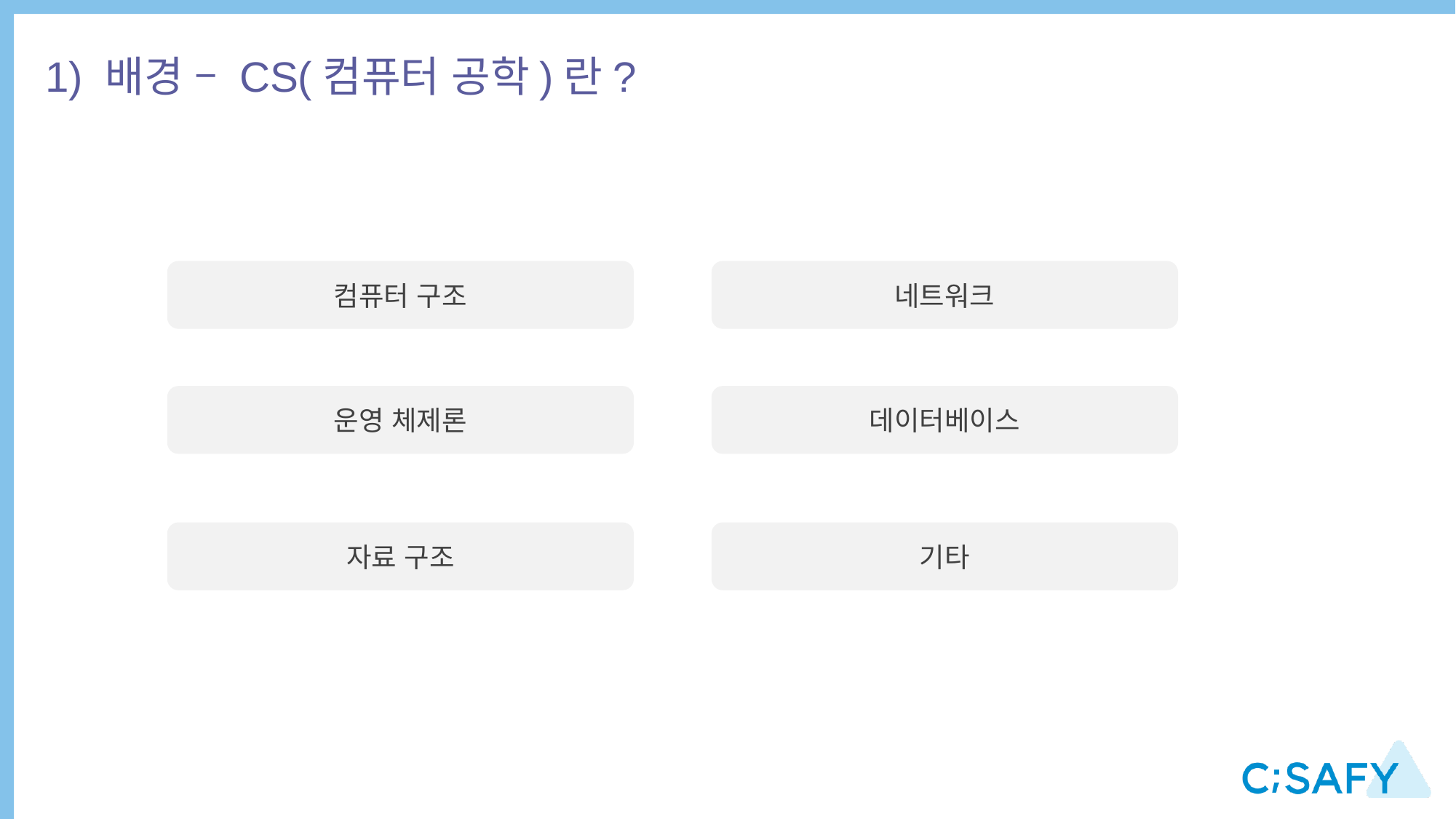

1) 배경 – CS(컴퓨터 공학)란?
컴퓨터 구조
네트워크
운영 체제론
데이터베이스
자료 구조
기타